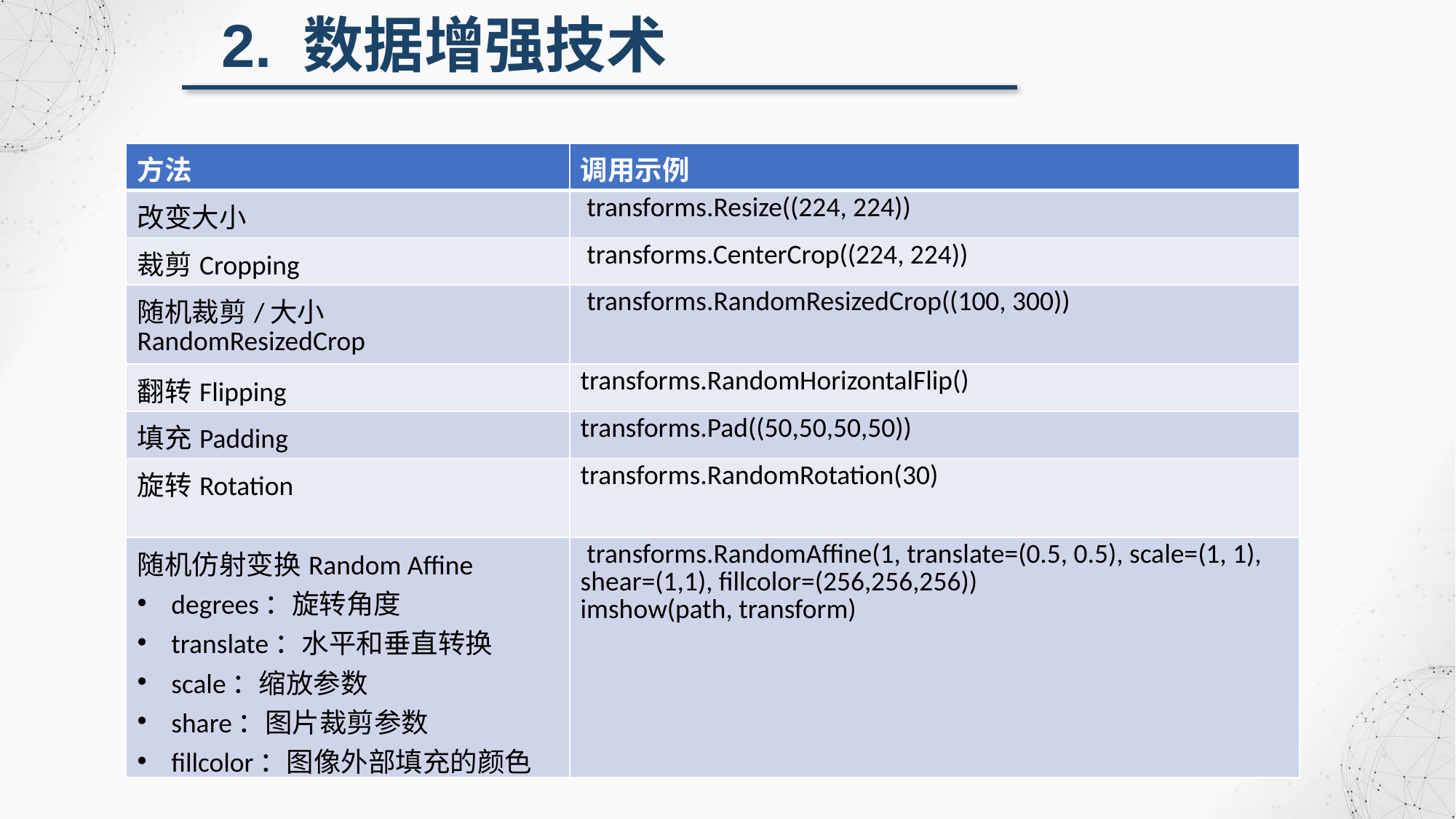

2. 数据增强技术
| 方法 | 调用示例 |
| --- | --- |
| 改变大小 | transforms.Resize((224, 224)) |
| 裁剪Cropping | transforms.CenterCrop((224, 224)) |
| 随机裁剪/大小RandomResizedCrop | transforms.RandomResizedCrop((100, 300)) |
| 翻转Flipping | transforms.RandomHorizontalFlip() |
| 填充Padding | transforms.Pad((50,50,50,50)) |
| 旋转Rotation | transforms.RandomRotation(30) |
| 随机仿射变换Random Affine degrees：旋转角度 translate：水平和垂直转换 scale：缩放参数 share：图片裁剪参数 fillcolor：图像外部填充的颜色 | transforms.RandomAffine(1, translate=(0.5, 0.5), scale=(1, 1), shear=(1,1), fillcolor=(256,256,256)) imshow(path, transform) |